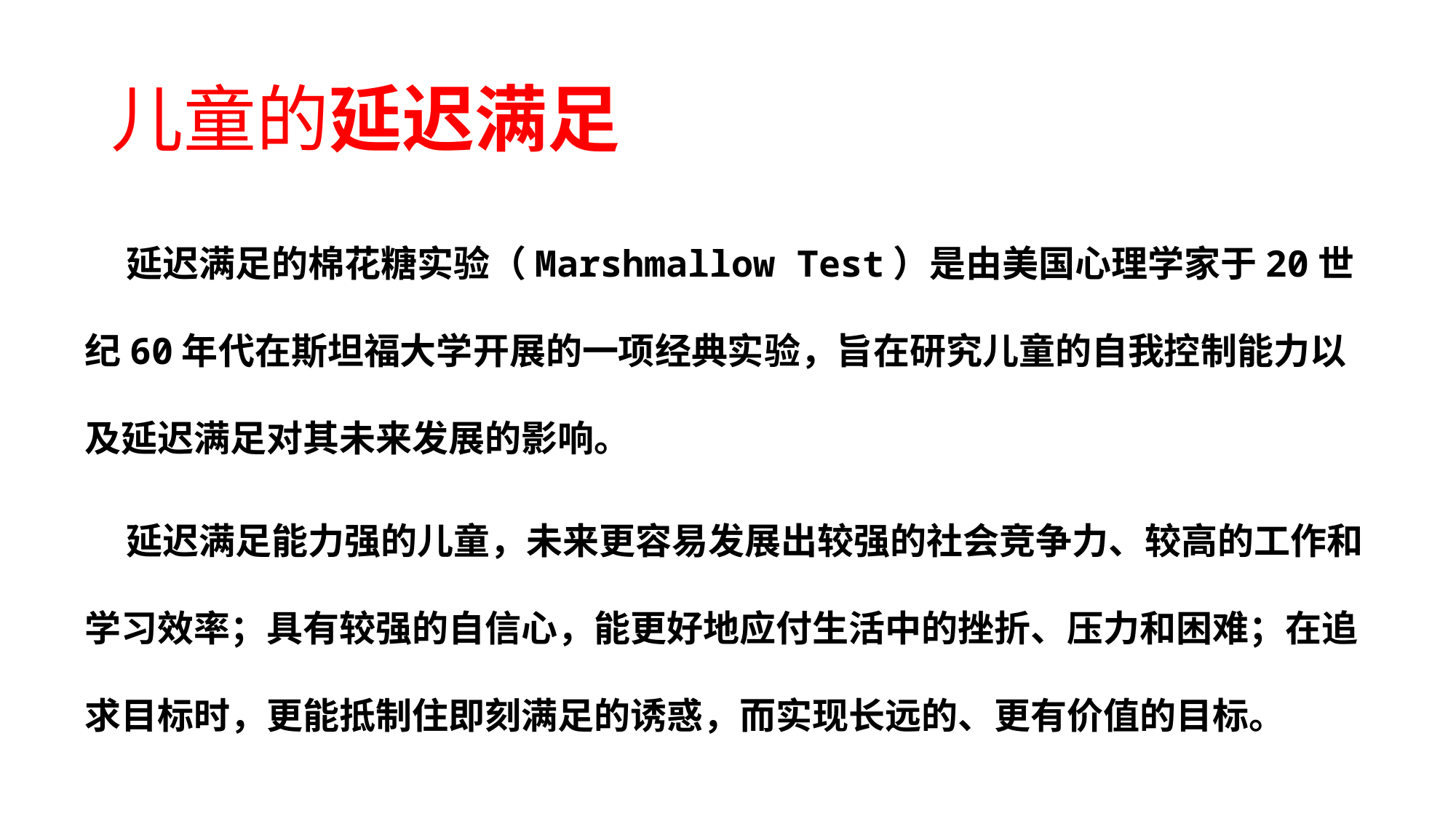

# 儿童的延迟满足
    延迟满足的棉花糖实验（Marshmallow Test）是由美国心理学家于20世纪60年代在斯坦福大学开展的一项经典实验，旨在研究儿童的自我控制能力以及延迟满足对其未来发展的影响。
    延迟满足能力强的儿童，未来更容易发展出较强的社会竞争力、较高的工作和学习效率；具有较强的自信心，能更好地应付生活中的挫折、压力和困难；在追求目标时，更能抵制住即刻满足的诱惑，而实现长远的、更有价值的目标。